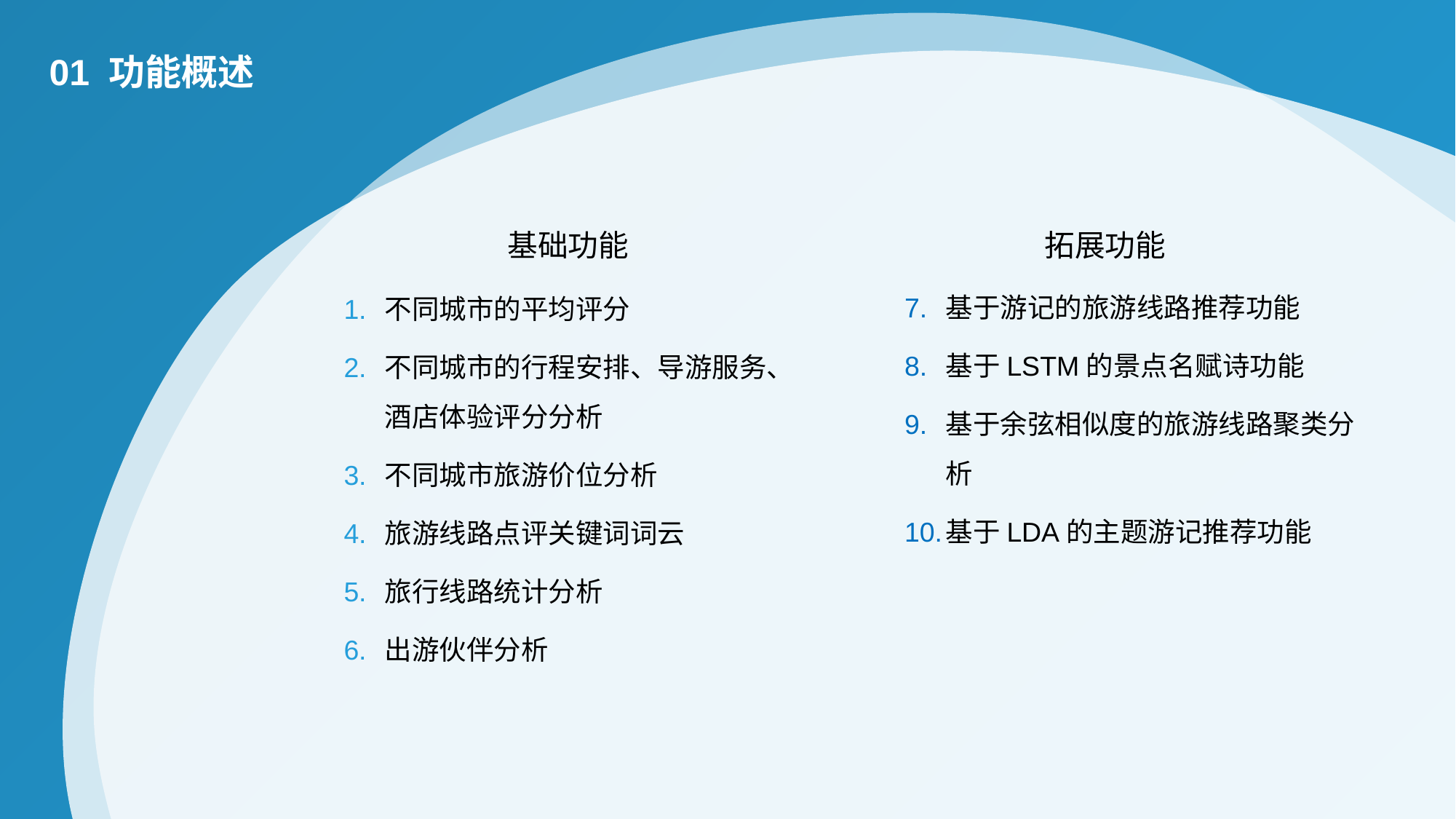

01 功能概述
基础功能
拓展功能
基于游记的旅游线路推荐功能
基于LSTM的景点名赋诗功能
基于余弦相似度的旅游线路聚类分析
基于LDA的主题游记推荐功能
不同城市的平均评分
不同城市的行程安排、导游服务、酒店体验评分分析
不同城市旅游价位分析
旅游线路点评关键词词云
旅行线路统计分析
出游伙伴分析